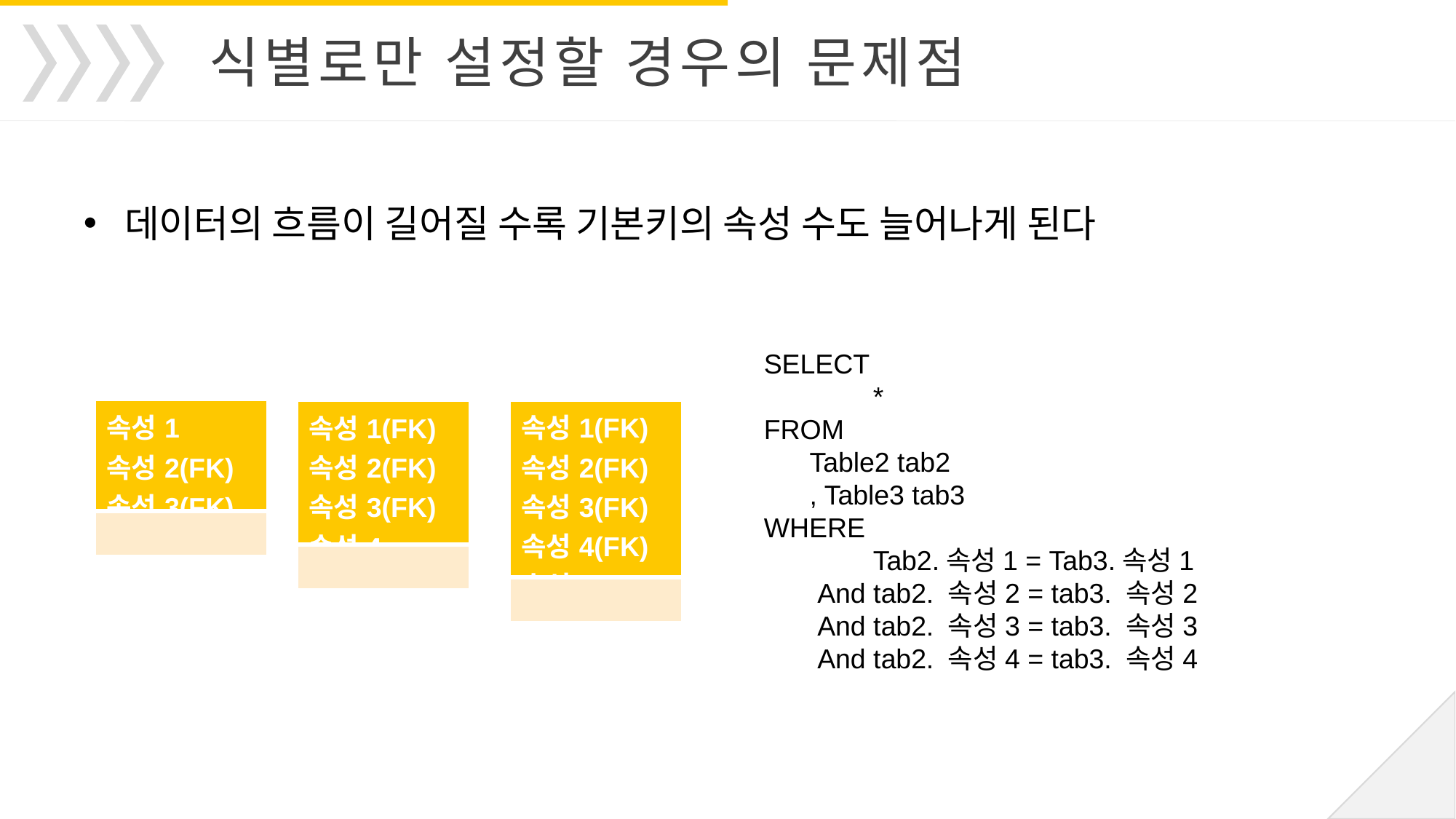

식별로만 설정할 경우의 문제점

데이터의 흐름이 길어질 수록 기본키의 속성 수도 늘어나게 된다

1:M 관계를 식별자로만 설정한 경우

	- 기본키속성이 최소+1씩 계속적으로 	  증가

	- 증가된 기본키속성으로 인해 	 	 	  개발자에게 복잡성과 오류가능성을 	  유발시킨다.

SELECT
	*
FROM
      Table2 tab2
      , Table3 tab3
WHERE
	Tab2.속성1 = Tab3.속성1
       And tab2. 속성2 = tab3. 속성2
       And tab2. 속성3 = tab3. 속성3
       And tab2. 속성4 = tab3. 속성4
| 속성1 속성2(FK) 속성3(FK) |
| --- |
|  |
| 속성1(FK) 속성2(FK) 속성3(FK) 속성4(FK) 속성5 |
| --- |
|  |
| 속성1(FK) 속성2(FK) 속성3(FK) 속성4 |
| --- |
|  |